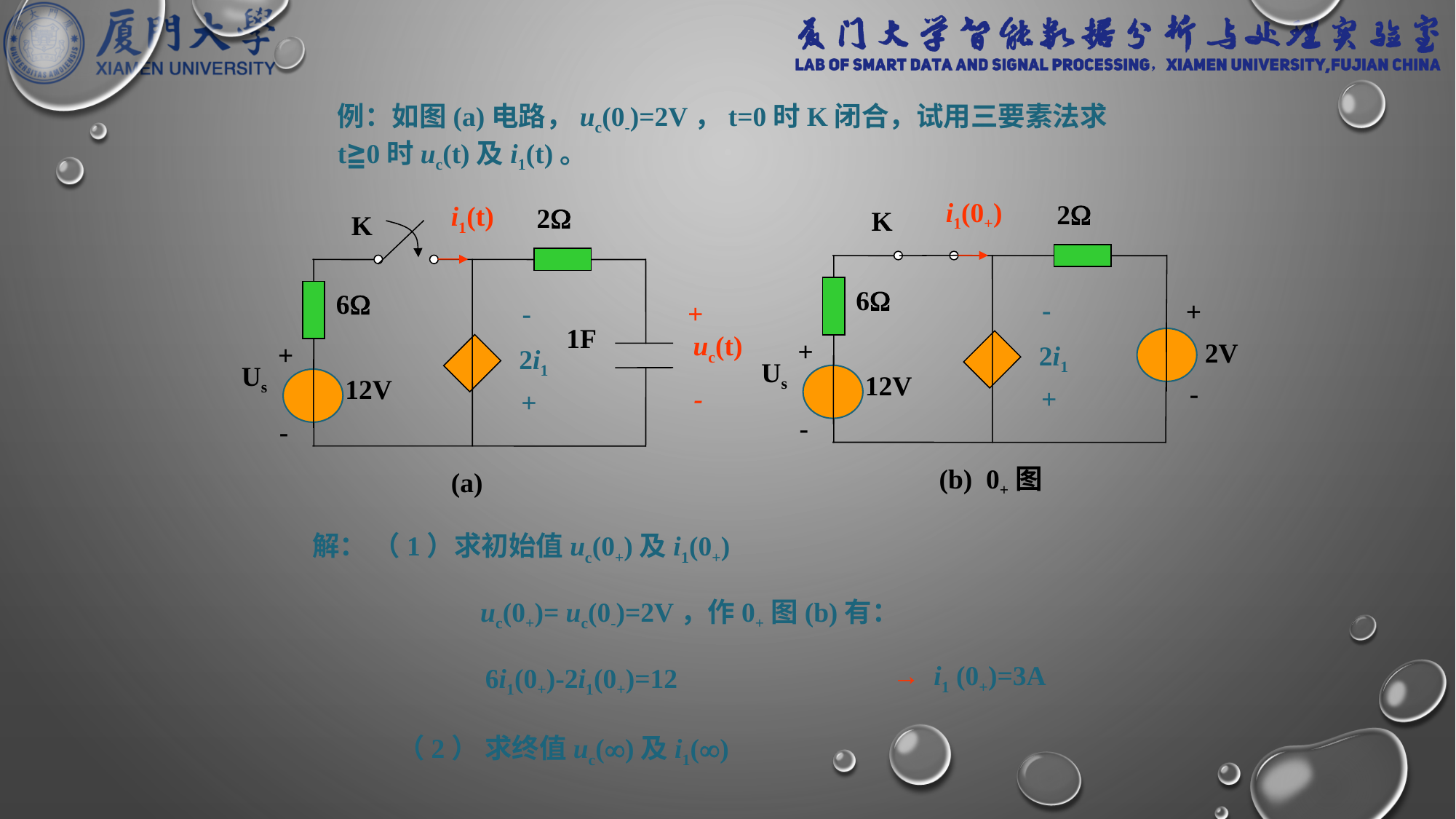

例：如图(a)电路，uc(0-)=2V，t=0时K闭合，试用三要素法求t≧0时uc(t)及i1(t)。
i1(0+)
2Ω
K

6Ω
-
+

-

2V
-

+
2i1

Us
12V
+

(b)  0+图
i1(t)
2Ω
K

6Ω
+
-

1F
uc(t)

-

+
2i1

Us
12V

-
+

(a)
解： （1）求初始值uc(0+)及i1(0+)
uc(0+)= uc(0-)=2V，作0+图(b)有：
→  i1 (0+)=3A
6i1(0+)-2i1(0+)=12
（2） 求终值uc(∞)及i1(∞)